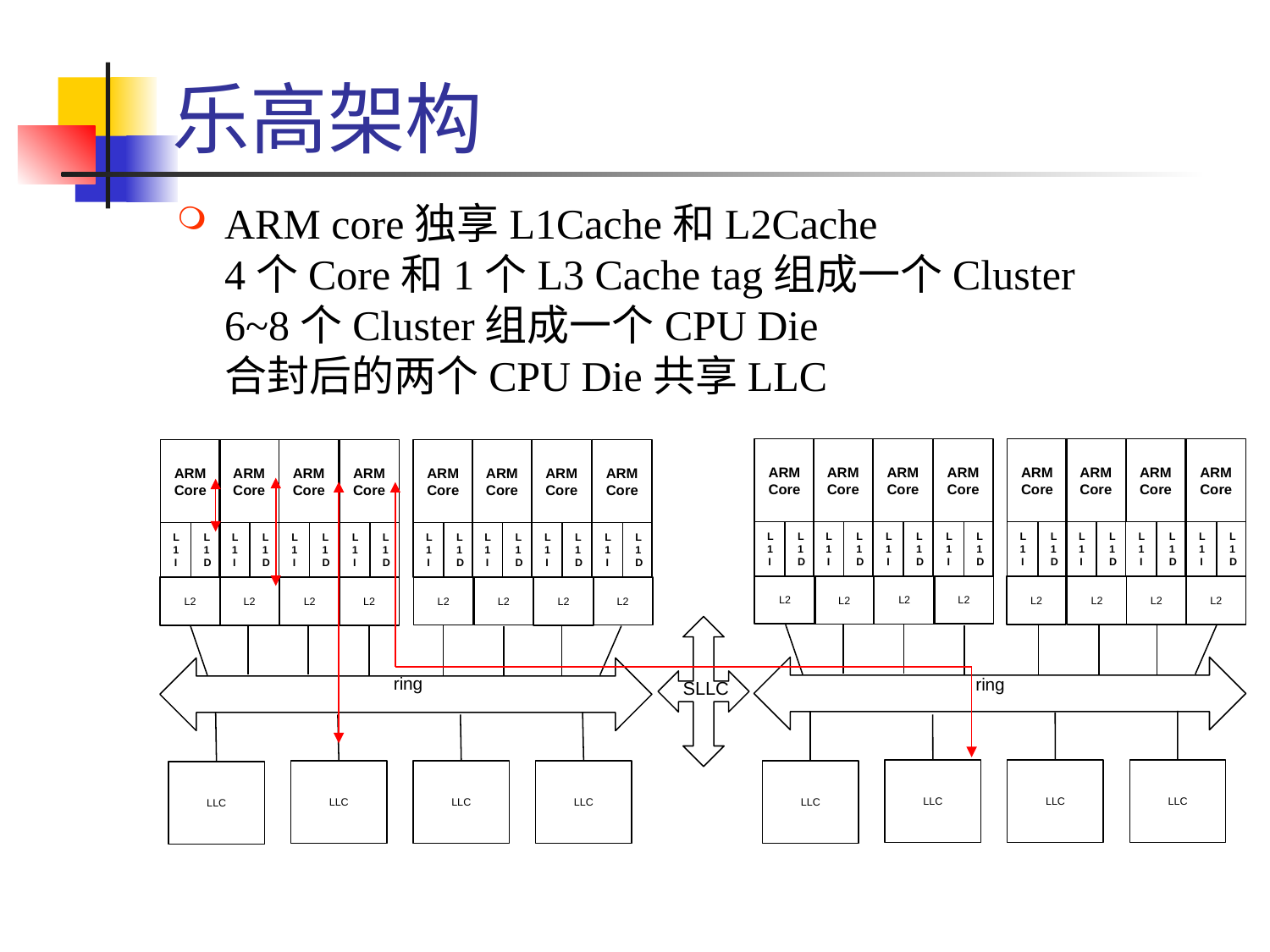

# 乐高架构
ARM core独享L1Cache和L2Cache
4个Core和1个L3 Cache tag组成一个Cluster
6~8个Cluster组成一个CPU Die
合封后的两个CPU Die共享LLC
ARM
Core
ARM
Core
ARM
Core
ARM
Core
L1D
L1D
L1D
L1D
L1I
L1I
L1I
L1I
ARM
Core
ARM
Core
ARM
Core
ARM
Core
L1D
L1D
L1D
L1D
L1I
L1I
L1I
L1I
ARM
Core
ARM
Core
ARM
Core
ARM
Core
L1D
L1D
L1D
L1D
L1I
L1I
L1I
L1I
L2
L2
L2
L2
L2
L2
L2
L2
L2
L2
L2
L2
L2
L2
L2
L2
ARM
Core
ARM
Core
ARM
Core
ARM
Core
L1D
L1D
L1D
L1D
L1I
L1I
L1I
L1I

ring
ring
SLLC
LLC
LLC
LLC
LLC
LLC
LLC
LLC
LLC